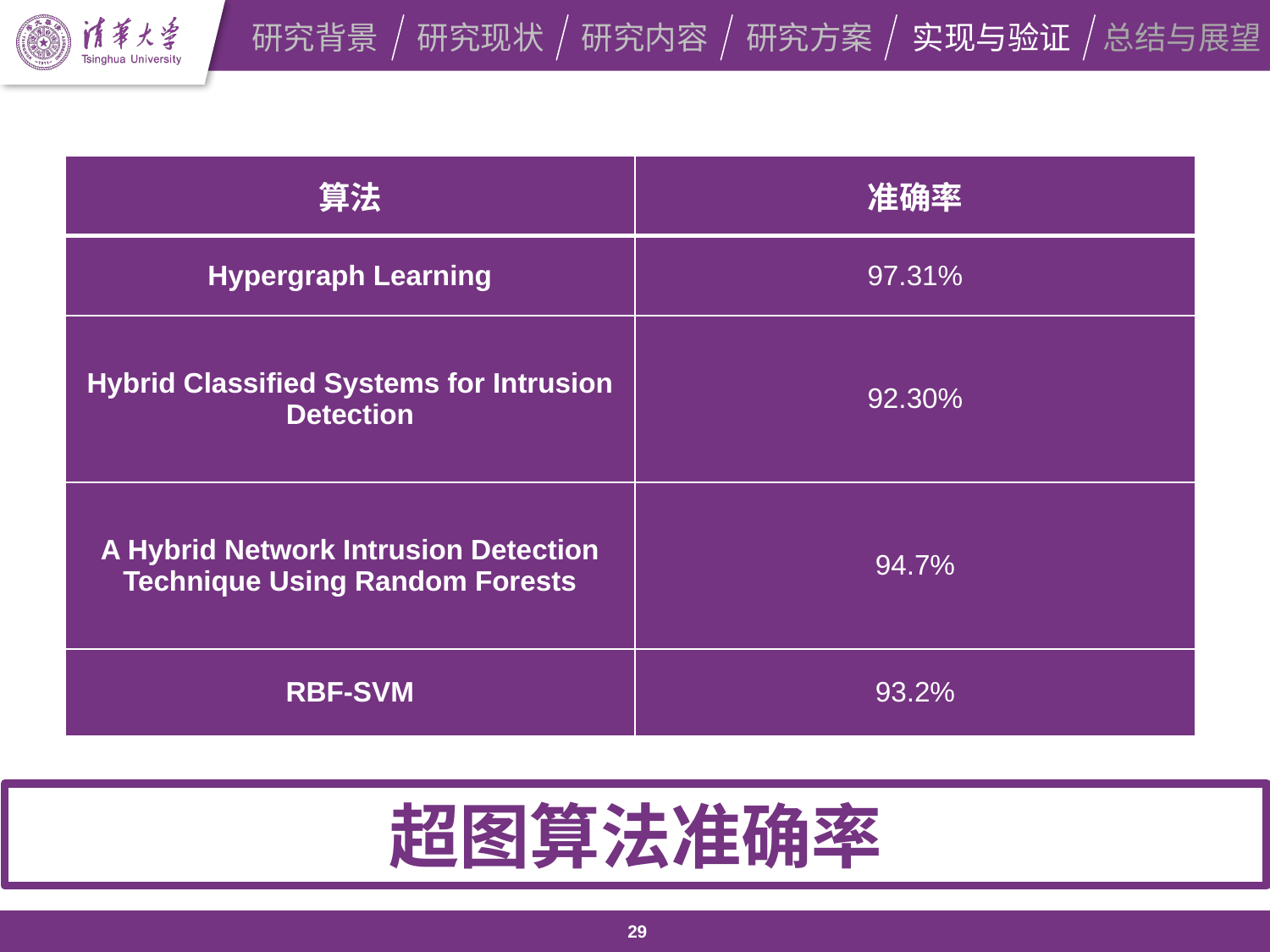

研究背景
研究现状
研究内容
研究方案
实现与验证
总结与展望
| 算法 | 准确率 |
| --- | --- |
| Hypergraph Learning | 97.31% |
| Hybrid Classified Systems for Intrusion Detection | 92.30% |
| A Hybrid Network Intrusion Detection Technique Using Random Forests | 94.7% |
| RBF-SVM | 93.2% |
超图算法准确率